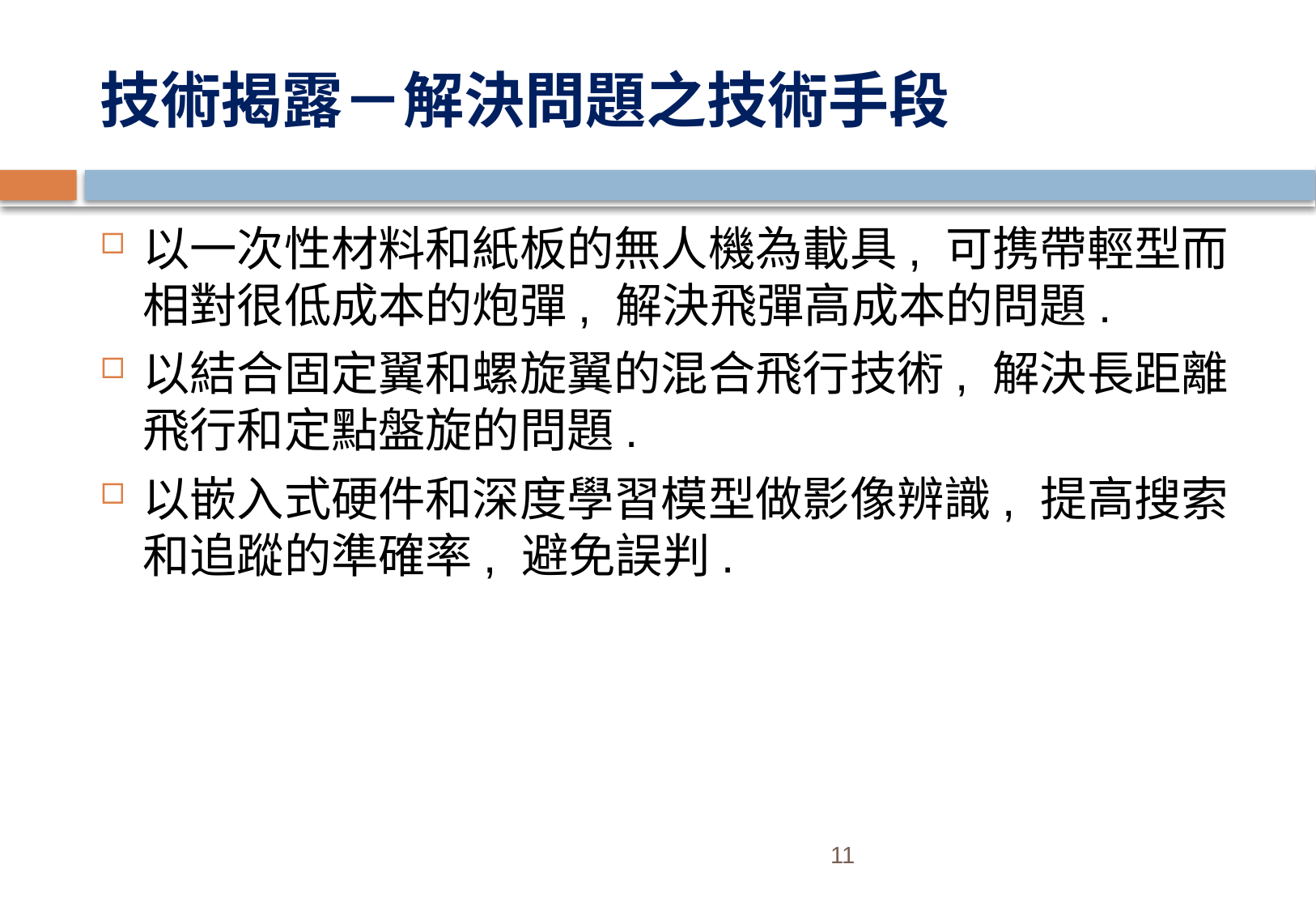

# 技術揭露－解決問題之技術手段
以一次性材料和紙板的無人機為載具, 可携帶輕型而相對很低成本的炮彈, 解決飛彈高成本的問題.
以結合固定翼和螺旋翼的混合飛行技術, 解決長距離飛行和定點盤旋的問題.
以嵌入式硬件和深度學習模型做影像辨識, 提高搜索和追蹤的準確率, 避免誤判.

11